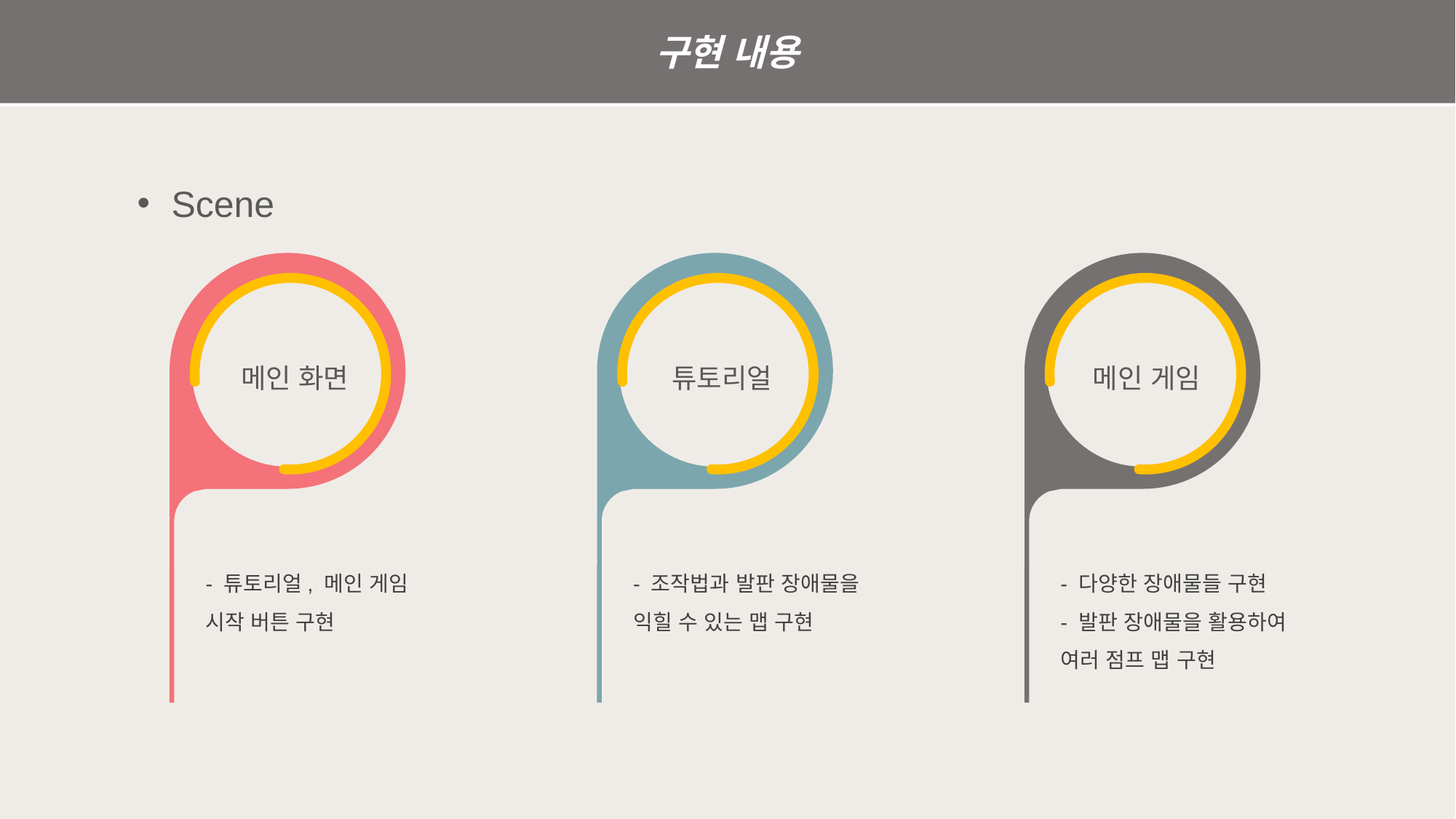

구현 내용
Scene

메인 화면
튜토리얼
메인 게임
- 튜토리얼, 메인 게임 시작 버튼 구현
- 조작법과 발판 장애물을 익힐 수 있는 맵 구현
- 다양한 장애물들 구현
- 발판 장애물을 활용하여 여러 점프 맵 구현